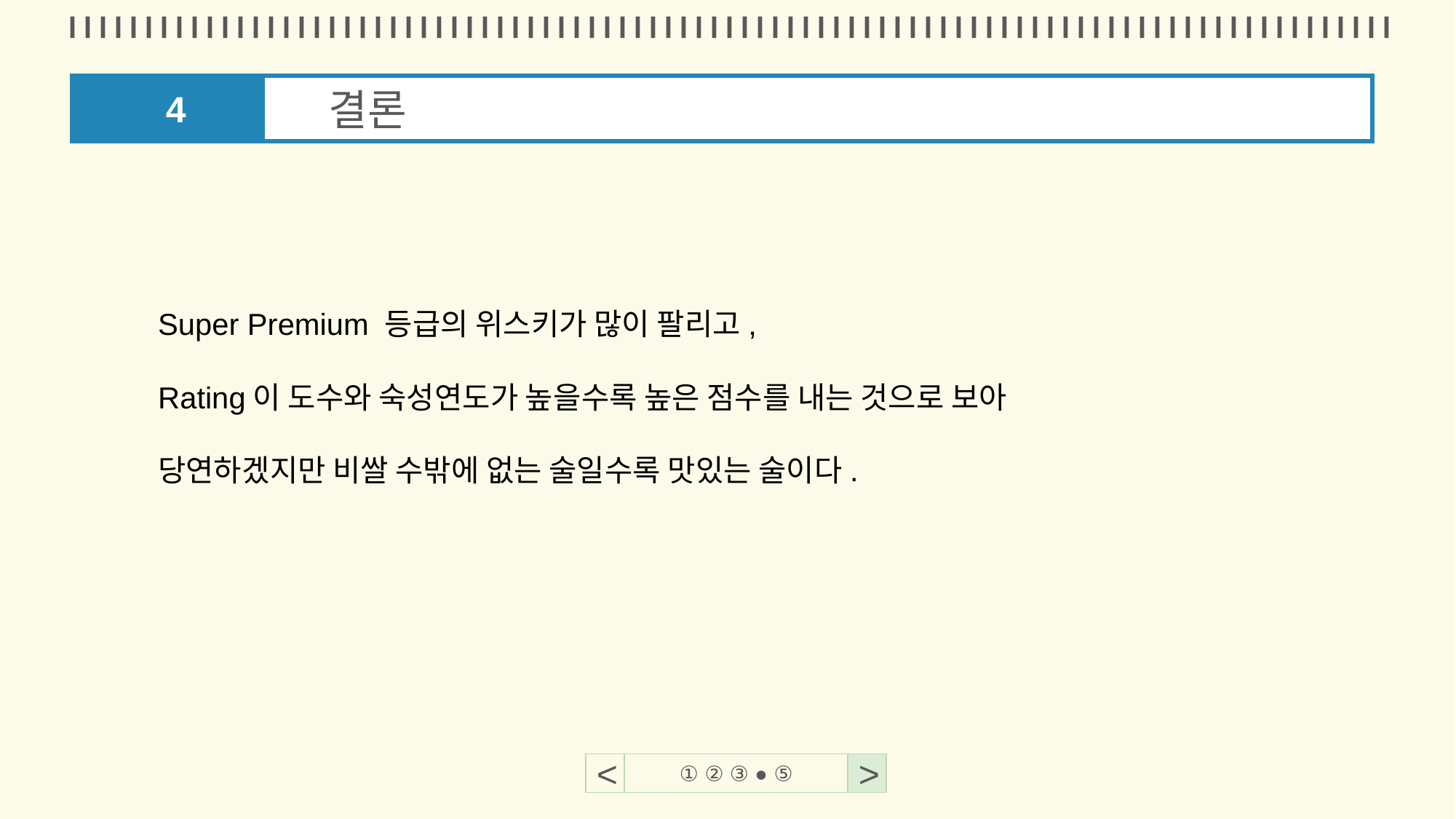

4
결론
Super Premium 등급의 위스키가 많이 팔리고,

Rating이 도수와 숙성연도가 높을수록 높은 점수를 내는 것으로 보아

당연하겠지만 비쌀 수밖에 없는 술일수록 맛있는 술이다.

<
<
<
<
① ② ● ④ ⑤
① ● ③ ④ ⑤
① ② ● ④ ⑤
① ② ③ ● ⑤
>
>
>
>